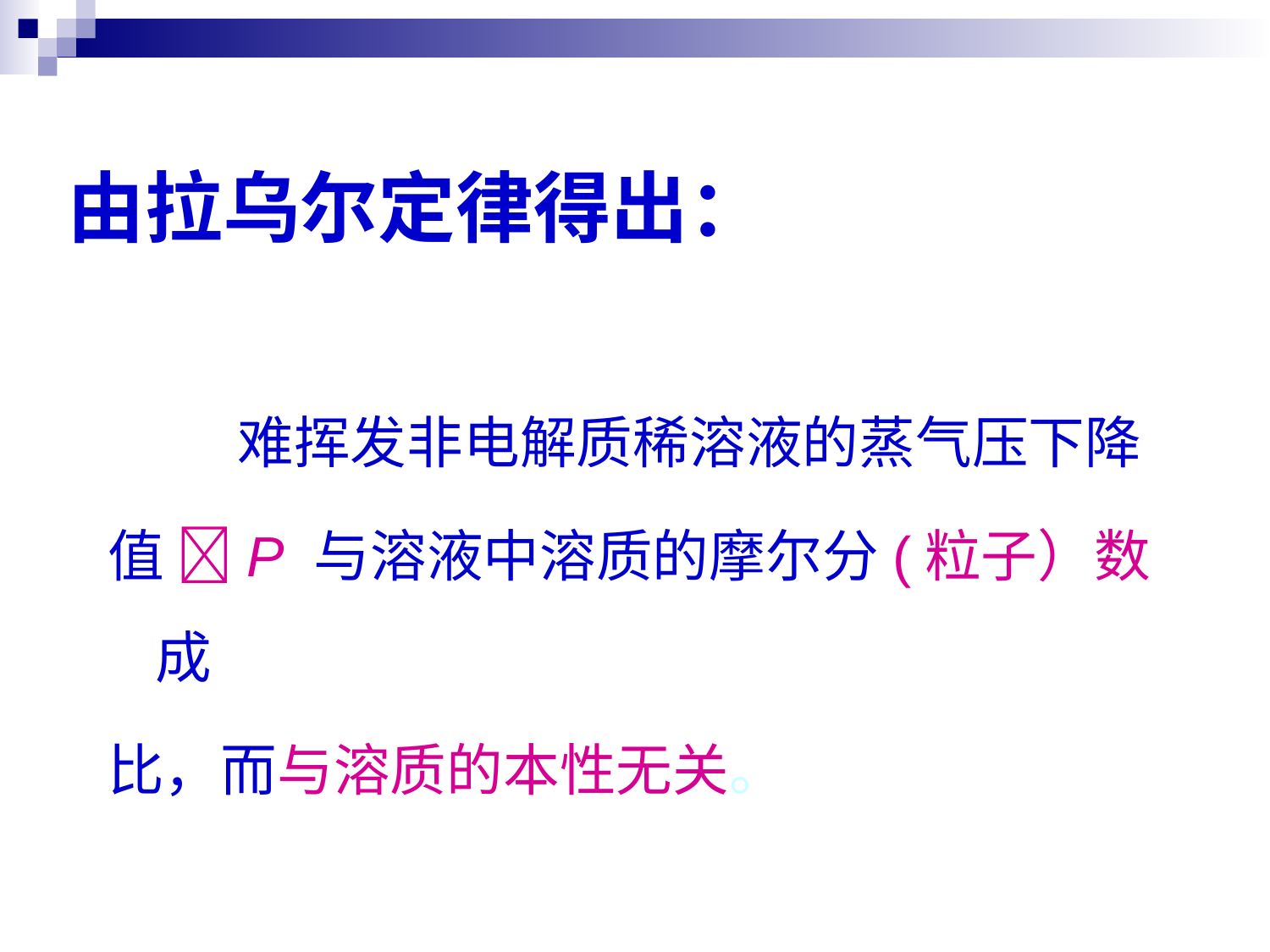

由拉乌尔定律得出：
         难挥发非电解质稀溶液的蒸气压下降
值 ΔP 与溶液中溶质的摩尔分(粒子）数成
比，而与溶质的本性无关。